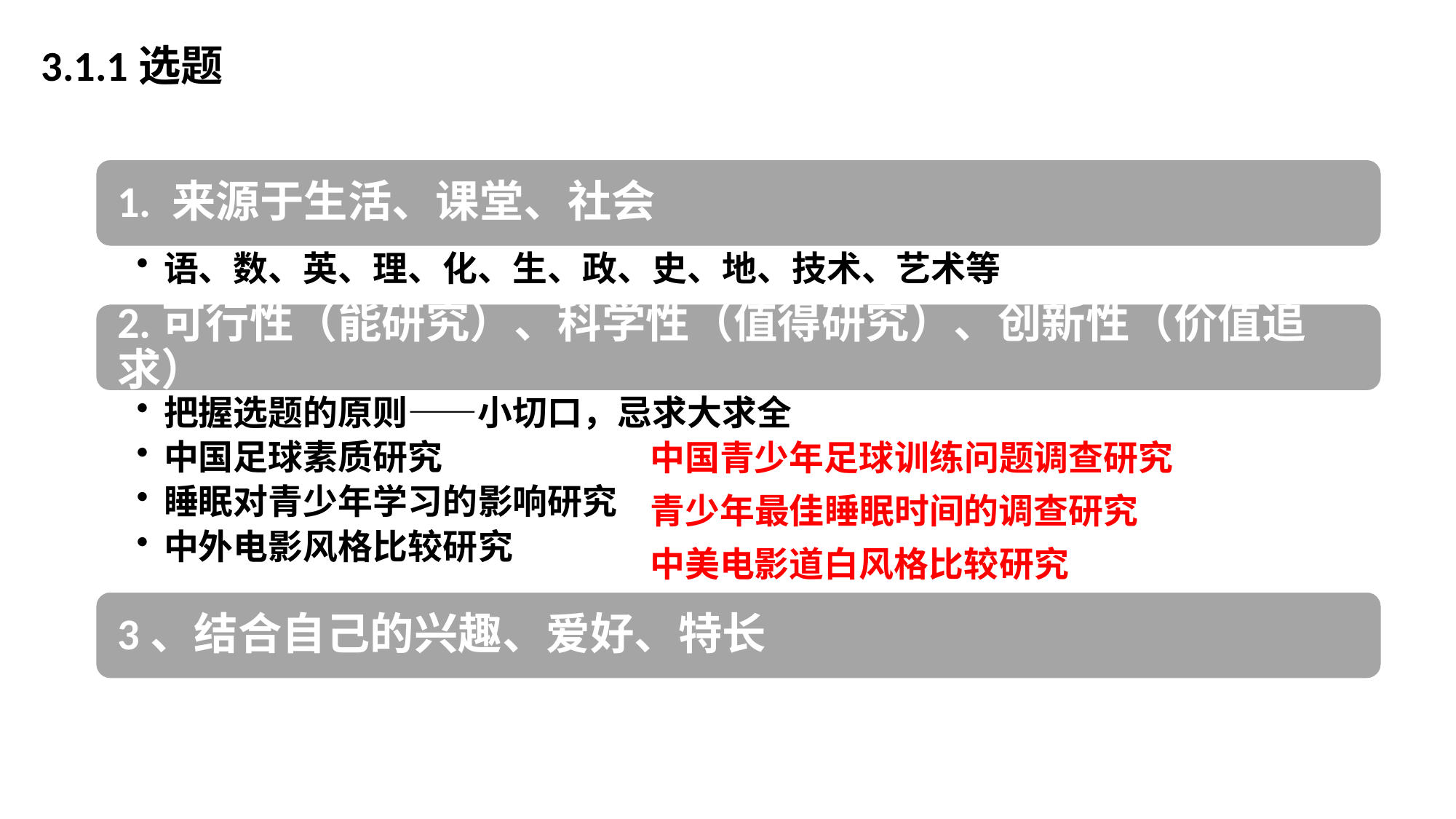

3.1.1选题
1. 来源于生活、课堂、社会
语、数、英、理、化、生、政、史、地、技术、艺术等
2.可行性（能研究）、科学性（值得研究）、创新性（价值追求）
把握选题的原则——小切口，忌求大求全
中国足球素质研究
睡眠对青少年学习的影响研究
中外电影风格比较研究
3、结合自己的兴趣、爱好、特长
中国青少年足球训练问题调查研究
青少年最佳睡眠时间的调查研究
中美电影道白风格比较研究